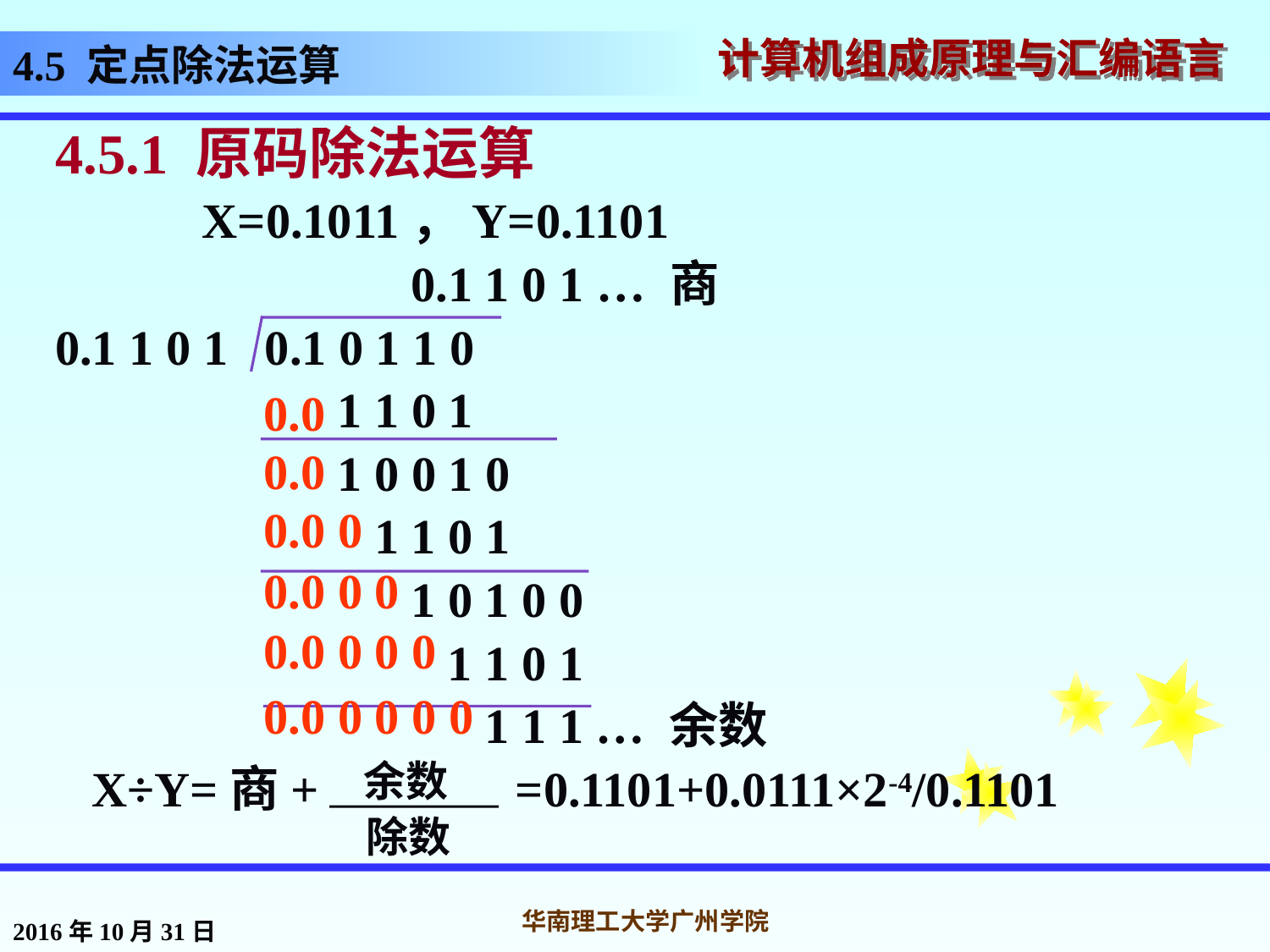

# 4.5 定点除法运算
4.5.1 原码除法运算
            X=0.1011，Y=0.1101
                             0.1 1 0 1 … 商
0.1 1 0 1   0.1 0 1 1 0
                       1 1 0 1
                       1 0 0 1 0
                          1 1 0 1
                             1 0 1 0 0
                                1 1 0 1
                                   1 1 1 … 余数
   X÷Y=商+                =0.1101+0.0111×2-4/0.1101

0.0
0.0
0.0 0
0.0 0 0
0.0 0 0 0
0.0 0 0 0 0

余数
除数

2016年10月31日
华南理工大学广州学院